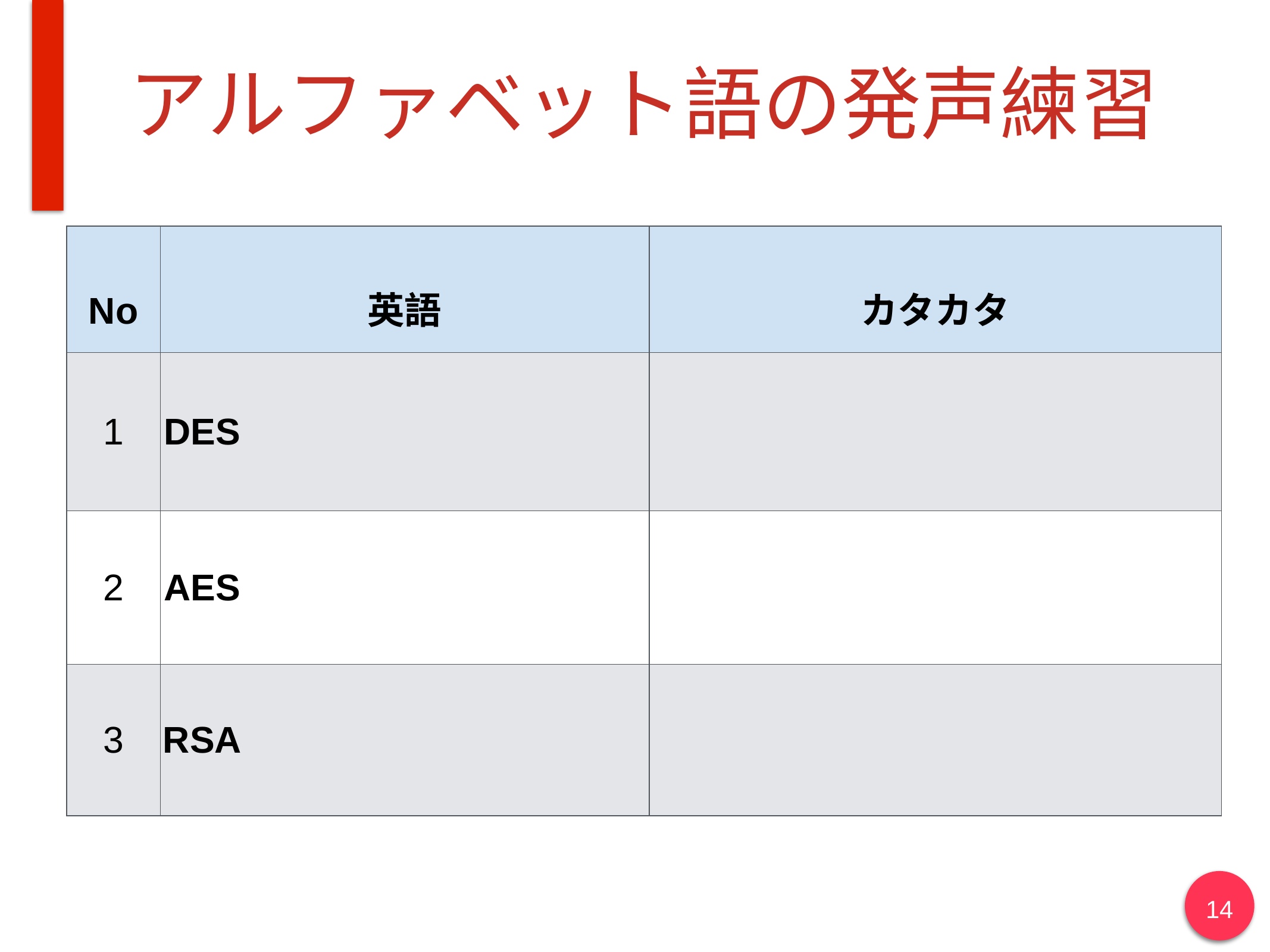

# アルファベット語の発声練習
| No | 英語 | カタカタ |
| --- | --- | --- |
| 1 | DES |  |
| 2 | AES |  |
| 3 | RSA |  |
14